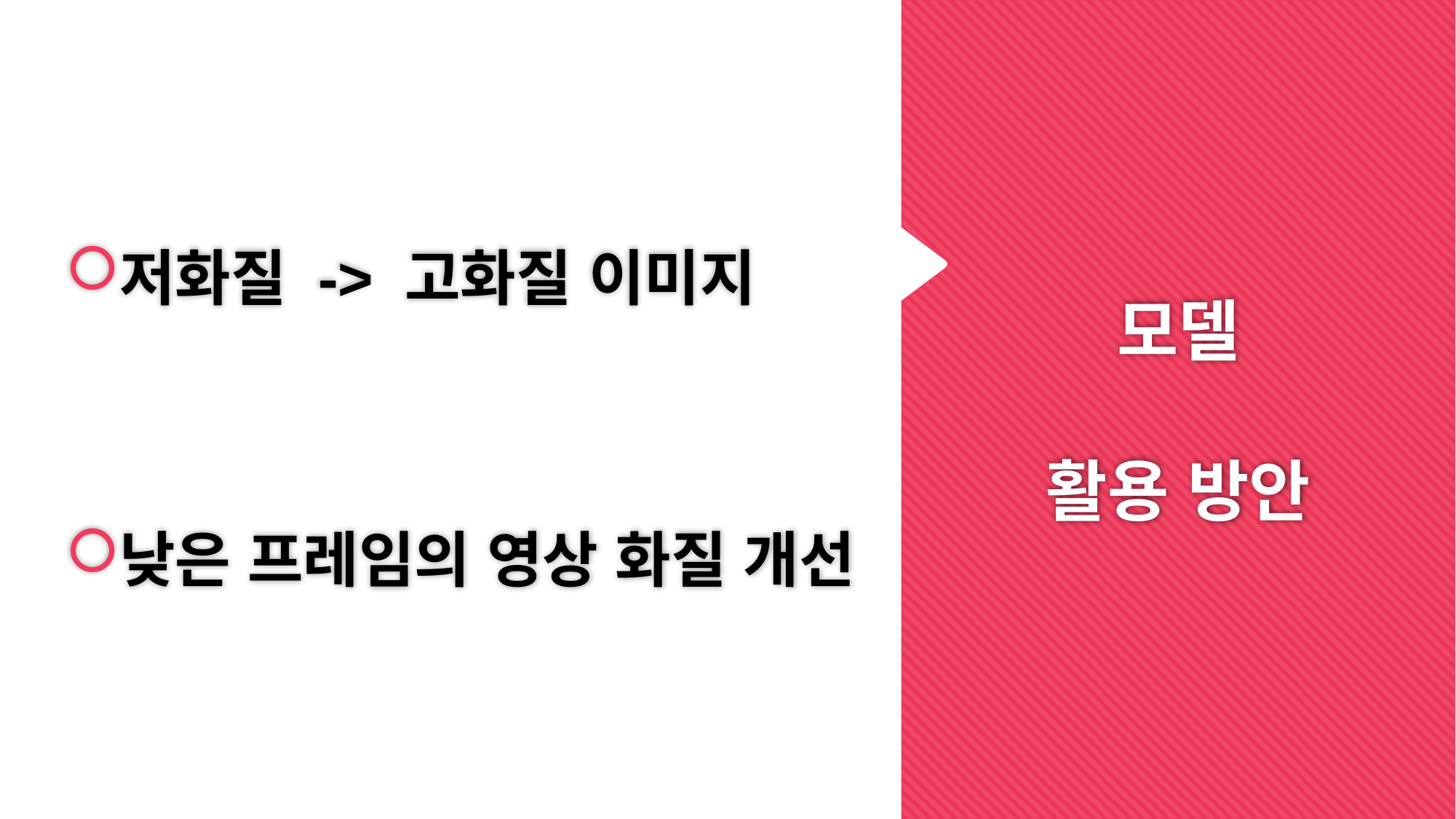

저화질 -> 고화질 이미지

낮은 프레임의 영상 화질 개선

# 모델 활용 방안